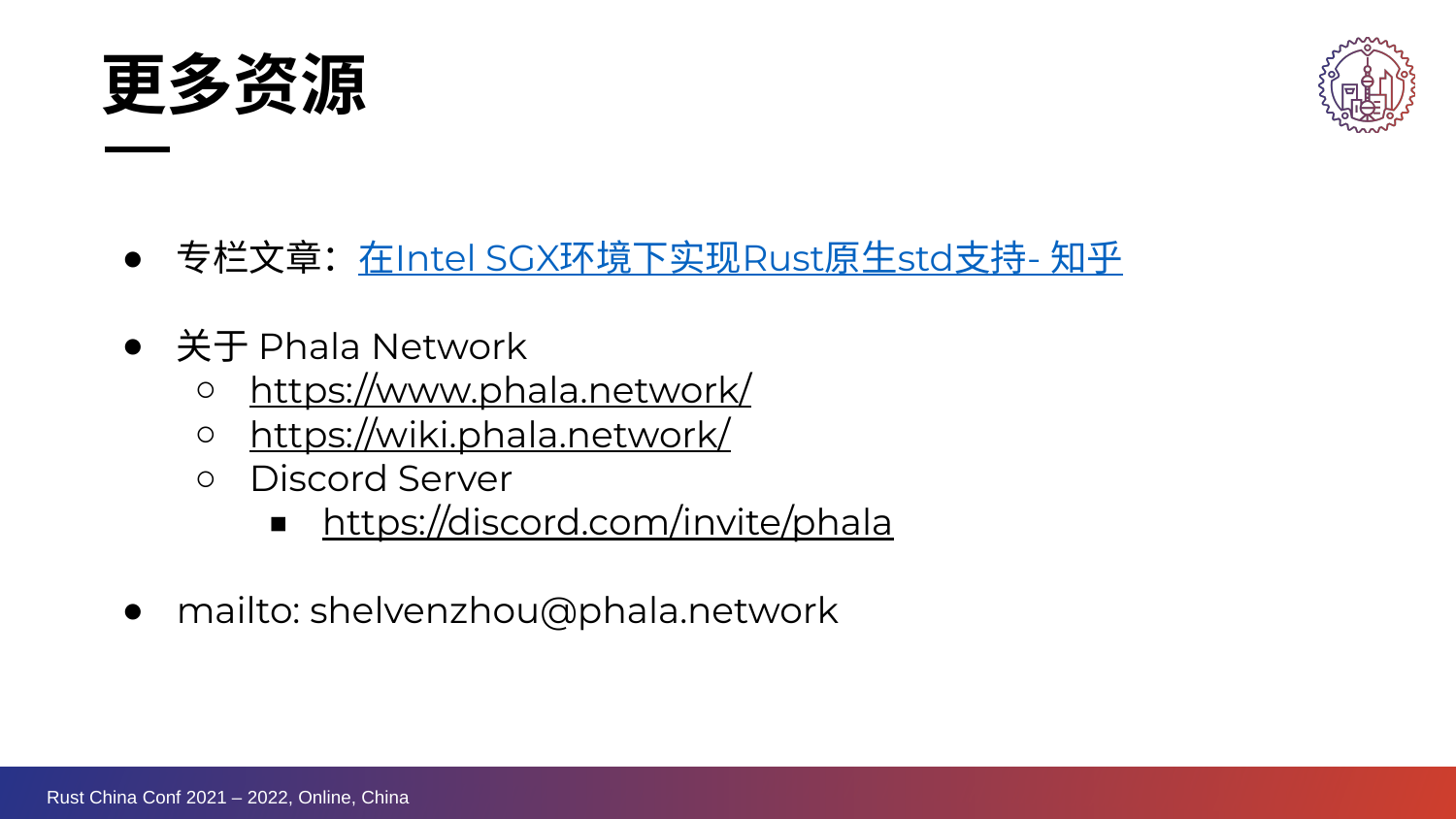

更多资源
专栏文章：在Intel SGX环境下实现Rust原生std支持- 知乎

关于Phala Network
https://www.phala.network/
https://wiki.phala.network/
Discord Server
https://discord.com/invite/phala

mailto: shelvenzhou@phala.network